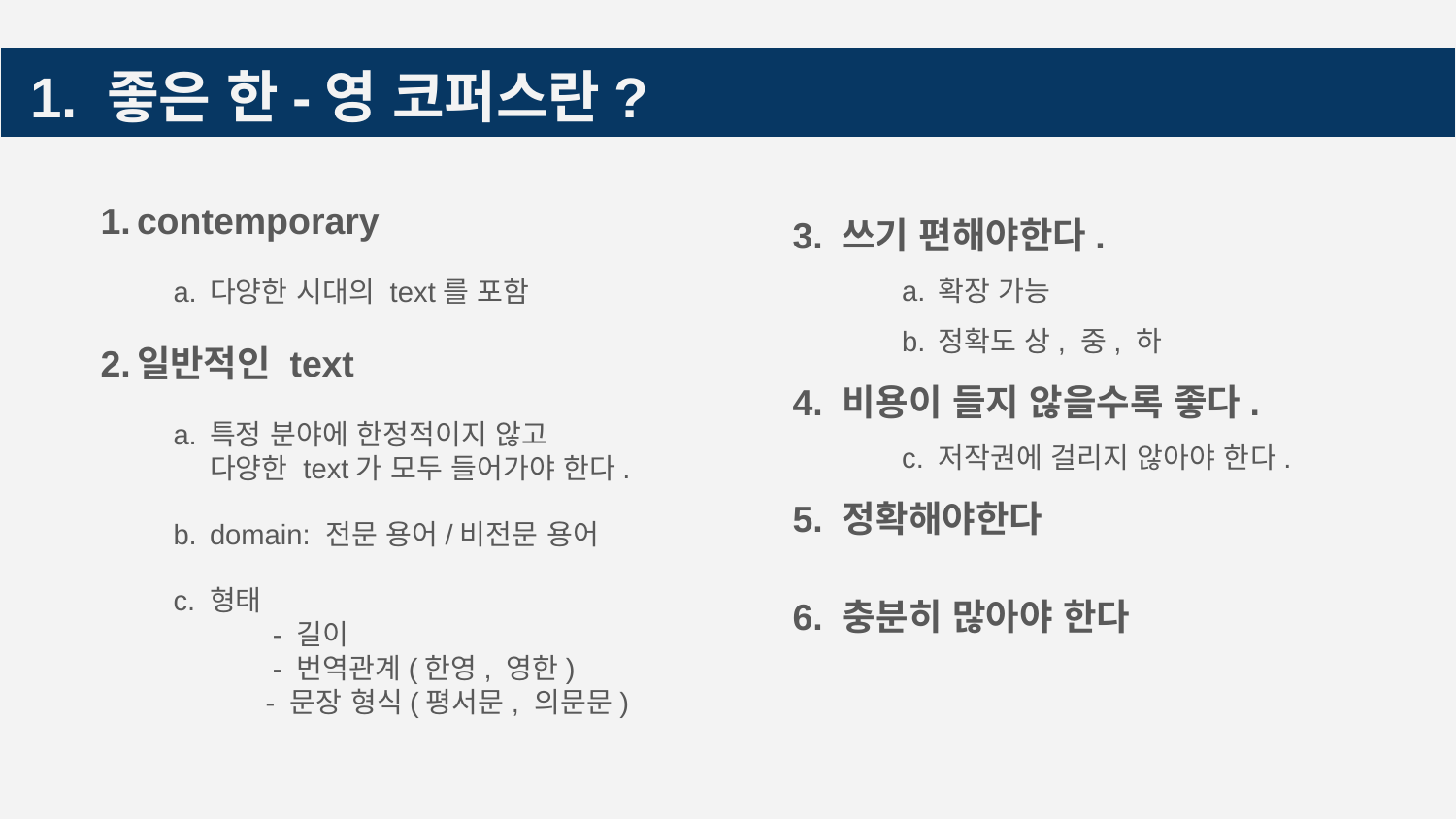

# 1. 좋은 한-영 코퍼스란?
3. 쓰기 편해야한다.
확장 가능
정확도 상, 중, 하
4. 비용이 들지 않을수록 좋다.
저작권에 걸리지 않아야 한다.
5. 정확해야한다
6. 충분히 많아야 한다
contemporary
다양한 시대의 text를 포함
일반적인 text
특정 분야에 한정적이지 않고
다양한 text가 모두 들어가야 한다.
domain: 전문 용어/비전문 용어
형태
       - 길이
       - 번역관계(한영, 영한)
       - 문장 형식(평서문, 의문문)